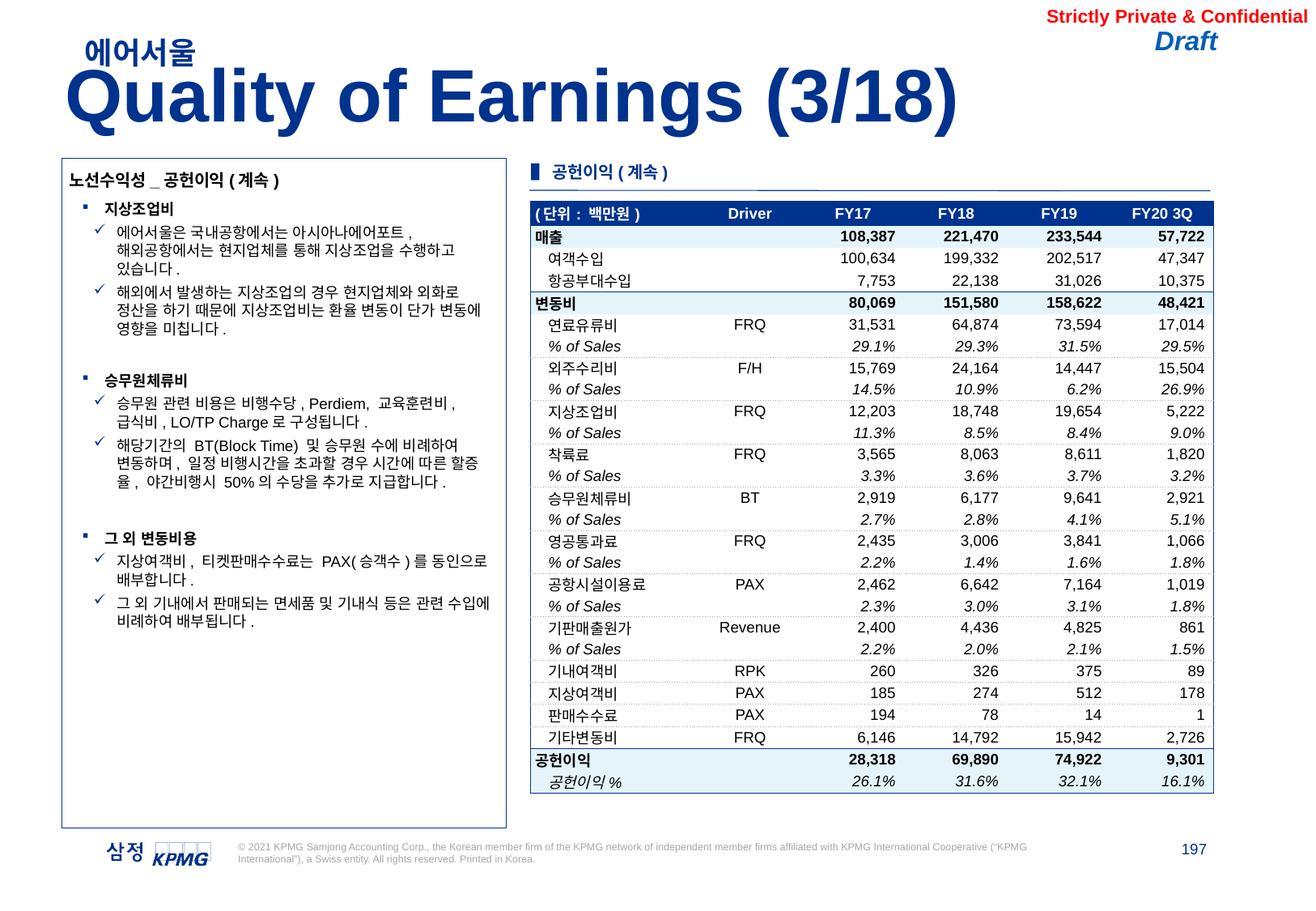

에어서울
Quality of Earnings (3/18)
▌공헌이익(계속)

노선수익성_공헌이익(계속)
지상조업비
에어서울은 국내공항에서는 아시아나에어포트, 해외공항에서는 현지업체를 통해 지상조업을 수행하고 있습니다.
해외에서 발생하는 지상조업의 경우 현지업체와 외화로 정산을 하기 때문에 지상조업비는 환율 변동이 단가 변동에 영향을 미칩니다.

승무원체류비
승무원 관련 비용은 비행수당, Perdiem, 교육훈련비, 급식비, LO/TP Charge로 구성됩니다.
해당기간의 BT(Block Time) 및 승무원 수에 비례하여 변동하며, 일정 비행시간을 초과할 경우 시간에 따른 할증율, 야간비행시 50%의 수당을 추가로 지급합니다.

그 외 변동비용
지상여객비, 티켓판매수수료는 PAX(승객수)를 동인으로 배부합니다.
그 외 기내에서 판매되는 면세품 및 기내식 등은 관련 수입에 비례하여 배부됩니다.

| (단위: 백만원) | Driver | FY17 | FY18 | FY19 | FY20 3Q |
| --- | --- | --- | --- | --- | --- |
| 매출 |  | 108,387 | 221,470 | 233,544 | 57,722 |
| 여객수입 |  | 100,634 | 199,332 | 202,517 | 47,347 |
| 항공부대수입 |  | 7,753 | 22,138 | 31,026 | 10,375 |
| 변동비 |  | 80,069 | 151,580 | 158,622 | 48,421 |
| 연료유류비 | FRQ | 31,531 | 64,874 | 73,594 | 17,014 |
| % of Sales |  | 29.1% | 29.3% | 31.5% | 29.5% |
| 외주수리비 | F/H | 15,769 | 24,164 | 14,447 | 15,504 |
| % of Sales |  | 14.5% | 10.9% | 6.2% | 26.9% |
| 지상조업비 | FRQ | 12,203 | 18,748 | 19,654 | 5,222 |
| % of Sales |  | 11.3% | 8.5% | 8.4% | 9.0% |
| 착륙료 | FRQ | 3,565 | 8,063 | 8,611 | 1,820 |
| % of Sales |  | 3.3% | 3.6% | 3.7% | 3.2% |
| 승무원체류비 | BT | 2,919 | 6,177 | 9,641 | 2,921 |
| % of Sales |  | 2.7% | 2.8% | 4.1% | 5.1% |
| 영공통과료 | FRQ | 2,435 | 3,006 | 3,841 | 1,066 |
| % of Sales |  | 2.2% | 1.4% | 1.6% | 1.8% |
| 공항시설이용료 | PAX | 2,462 | 6,642 | 7,164 | 1,019 |
| % of Sales |  | 2.3% | 3.0% | 3.1% | 1.8% |
| 기판매출원가 | Revenue | 2,400 | 4,436 | 4,825 | 861 |
| % of Sales |  | 2.2% | 2.0% | 2.1% | 1.5% |
| 기내여객비 | RPK | 260 | 326 | 375 | 89 |
| 지상여객비 | PAX | 185 | 274 | 512 | 178 |
| 판매수수료 | PAX | 194 | 78 | 14 | 1 |
| 기타변동비 | FRQ | 6,146 | 14,792 | 15,942 | 2,726 |
| 공헌이익 |  | 28,318 | 69,890 | 74,922 | 9,301 |
| 공헌이익% |  | 26.1% | 31.6% | 32.1% | 16.1% |